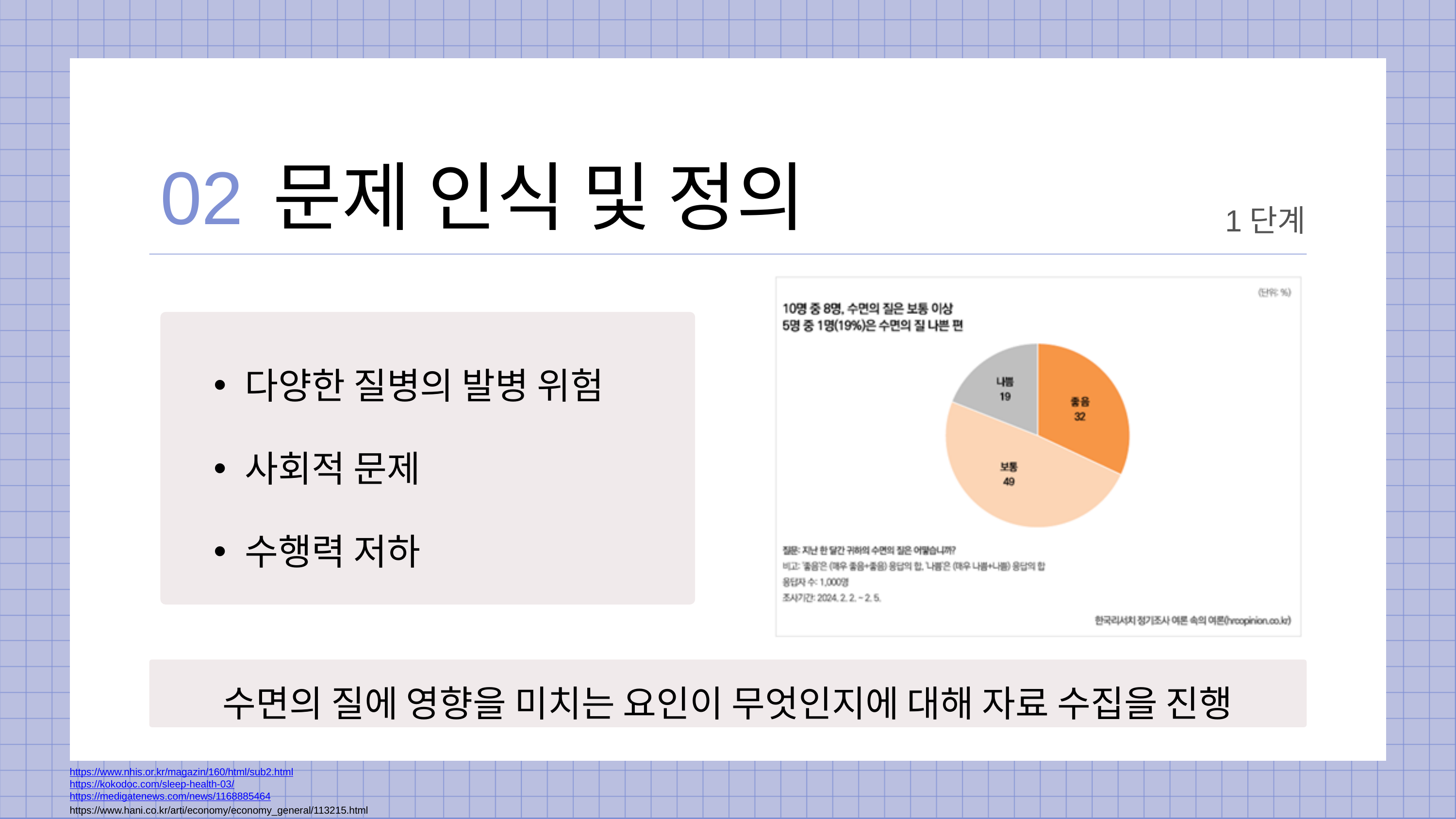

02
문제 인식 및 정의
1단계

다양한 질병의 발병 위험
사회적 문제
수행력 저하
수면의 질에 영향을 미치는 요인이 무엇인지에 대해 자료 수집을 진행

https://www.nhis.or.kr/magazin/160/html/sub2.html
https://kokodoc.com/sleep-health-03/
https://medigatenews.com/news/1168885464
https://www.hani.co.kr/arti/economy/economy_general/113215.html